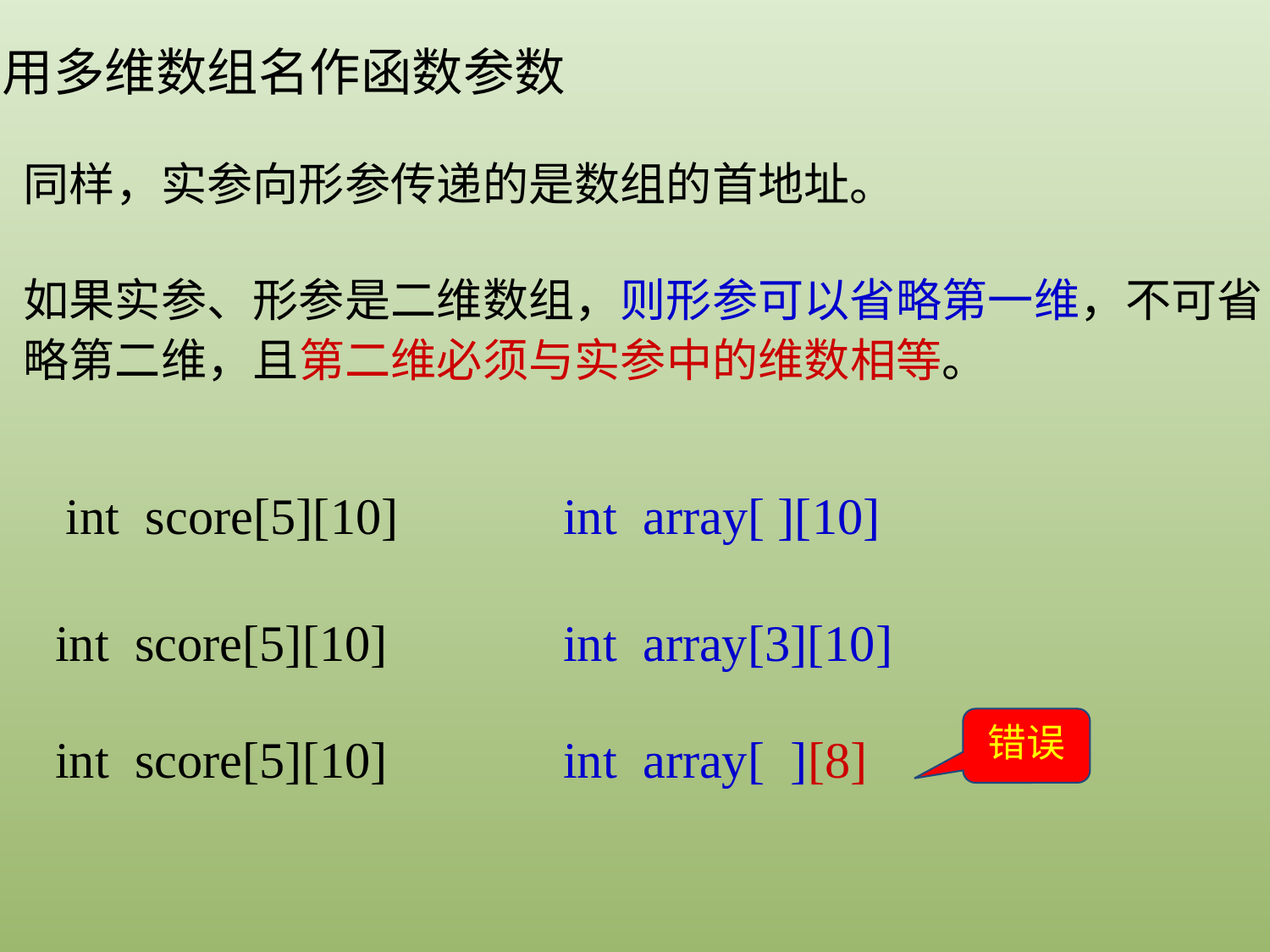

用多维数组名作函数参数
同样，实参向形参传递的是数组的首地址。
如果实参、形参是二维数组，则形参可以省略第一维，不可省略第二维，且第二维必须与实参中的维数相等。
int  score[5][10]
int  array[ ][10]
int  score[5][10]
int  array[3][10]
错误
int  score[5][10]
int  array[  ][8]
337